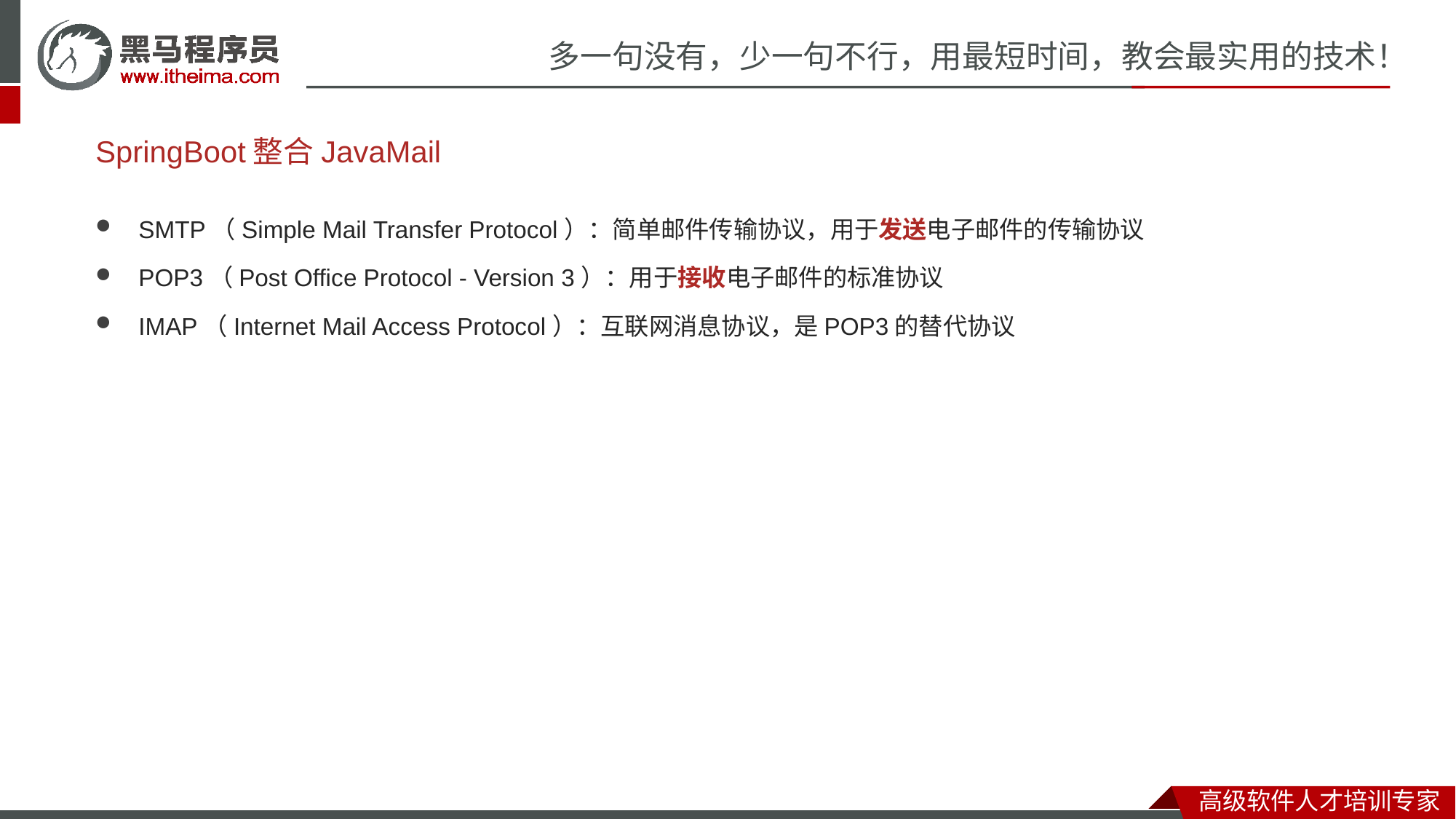

# SpringBoot整合JavaMail
SMTP（Simple Mail Transfer Protocol）：简单邮件传输协议，用于发送电子邮件的传输协议
POP3（Post Office Protocol - Version 3）：用于接收电子邮件的标准协议
IMAP（Internet Mail Access Protocol）：互联网消息协议，是POP3的替代协议